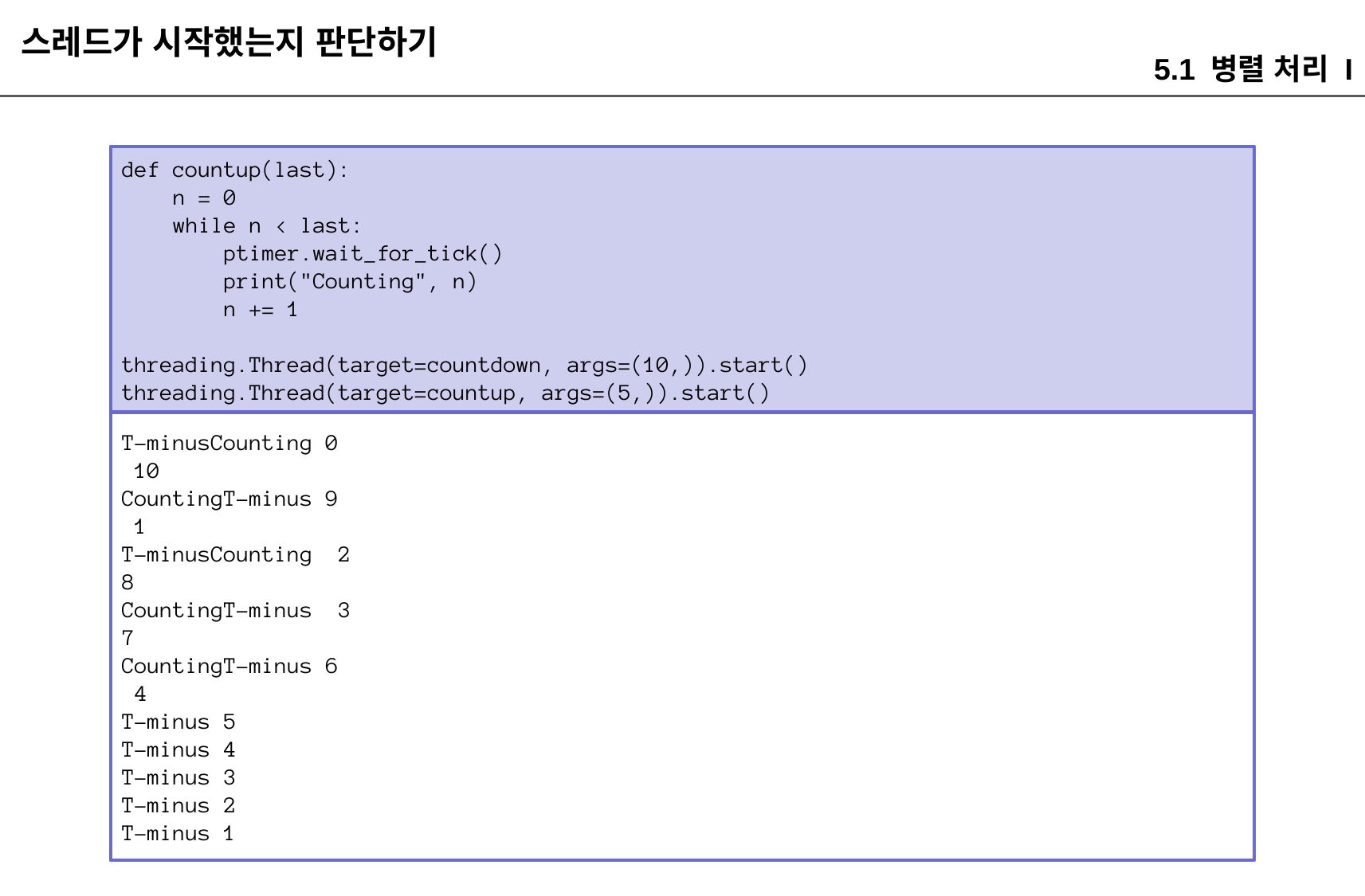

스레드가 시작했는지 판단하기
5.1 병렬 처리 I
def countup(last):
    n = 0
    while n < last:
        ptimer.wait_for_tick()
        print("Counting", n)
        n += 1

threading.Thread(target=countdown, args=(10,)).start()
threading.Thread(target=countup, args=(5,)).start()
T-minusCounting 0
 10
CountingT-minus 9
 1
T-minusCounting  2
8
CountingT-minus  3
7
CountingT-minus 6
 4
T-minus 5
T-minus 4
T-minus 3
T-minus 2
T-minus 1